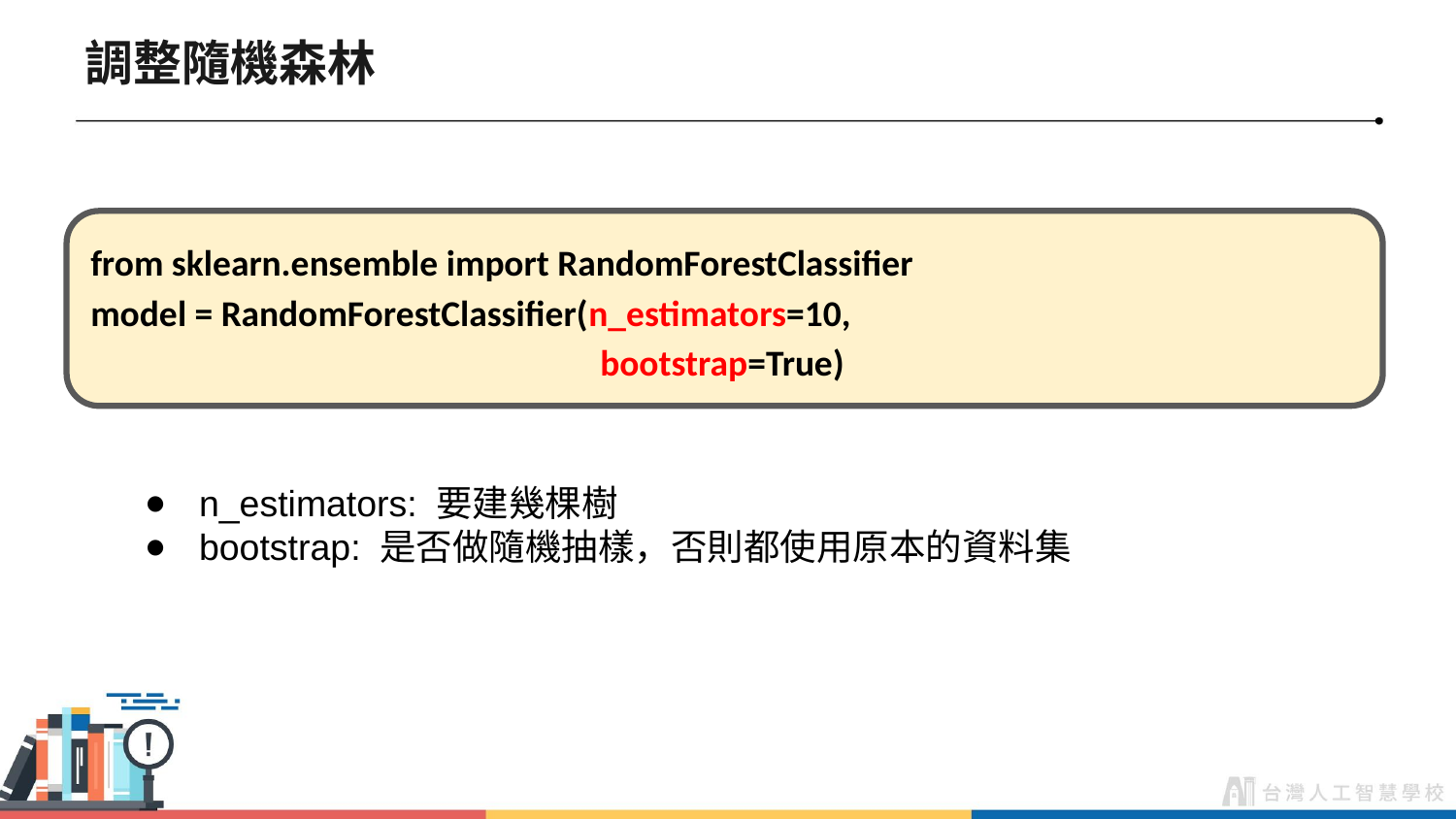

# 調整隨機森林
from sklearn.ensemble import RandomForestClassifier
model = RandomForestClassifier(n_estimators=10,
bootstrap=True)
n_estimators: 要建幾棵樹
bootstrap: 是否做隨機抽樣，否則都使用原本的資料集